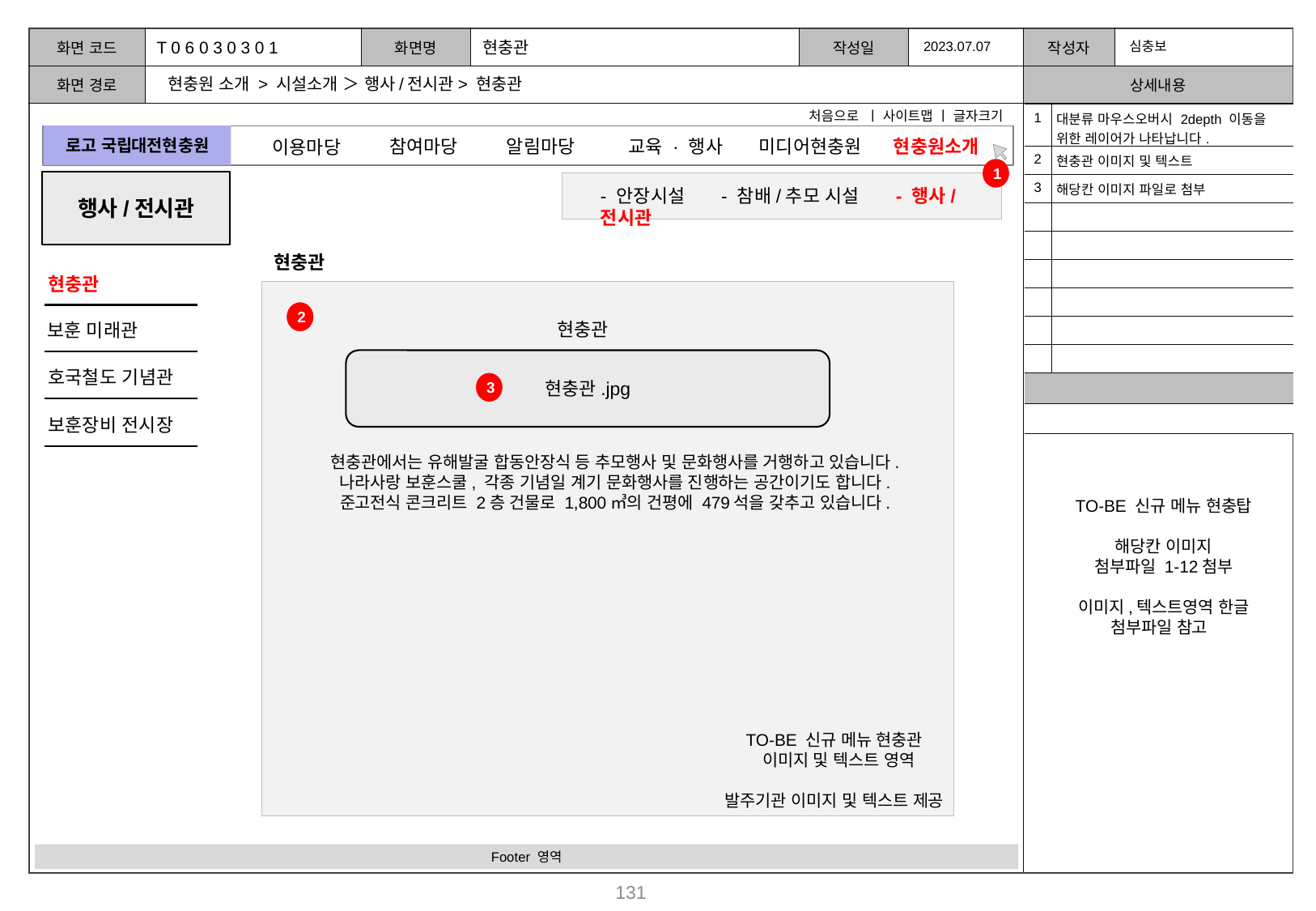

T 0 6 0 3 0 3 0 1
현충관
2023.07.07
심충보
현충원 소개 > 시설소개 ＞ 행사/전시관> 현충관
처음으로  ㅣ 사이트맵 ㅣ 글자크기
| 1 | 대분류 마우스오버시 2depth 이동을 위한 레이어가 나타납니다. |
| --- | --- |
| 2 | 현충관 이미지 및 텍스트 |
| 3 | 해당칸 이미지 파일로 첨부 |
|  |  |
|  |  |
|  |  |
|  |  |
|  |  |
|  |  |
|  |  |
|  |  |
로고 국립대전현충원

참여마당
알림마당
미디어현충원
교육 · 행사
현충원소개
이용마당

1
행사/전시관

- 안장시설      - 참배/추모 시설      - 행사/전시관
현충관
현충관

2
2
현충관
보훈 미래관
현충관.jpg
호국철도 기념관
3
보훈장비 전시장
현충관에서는 유해발굴 합동안장식 등 추모행사 및 문화행사를 거행하고 있습니다. 나라사랑 보훈스쿨, 각종 기념일 계기 문화행사를 진행하는 공간이기도 합니다.
준고전식 콘크리트 2층 건물로 1,800㎥의 건평에 479석을 갖추고 있습니다.

TO-BE 신규 메뉴 현충탑

해당칸 이미지
첨부파일 1-12첨부

이미지,텍스트영역 한글 첨부파일 참고
 TO-BE 신규 메뉴 현충관
 이미지 및 텍스트 영역

발주기관 이미지 및 텍스트 제공
Footer 영역